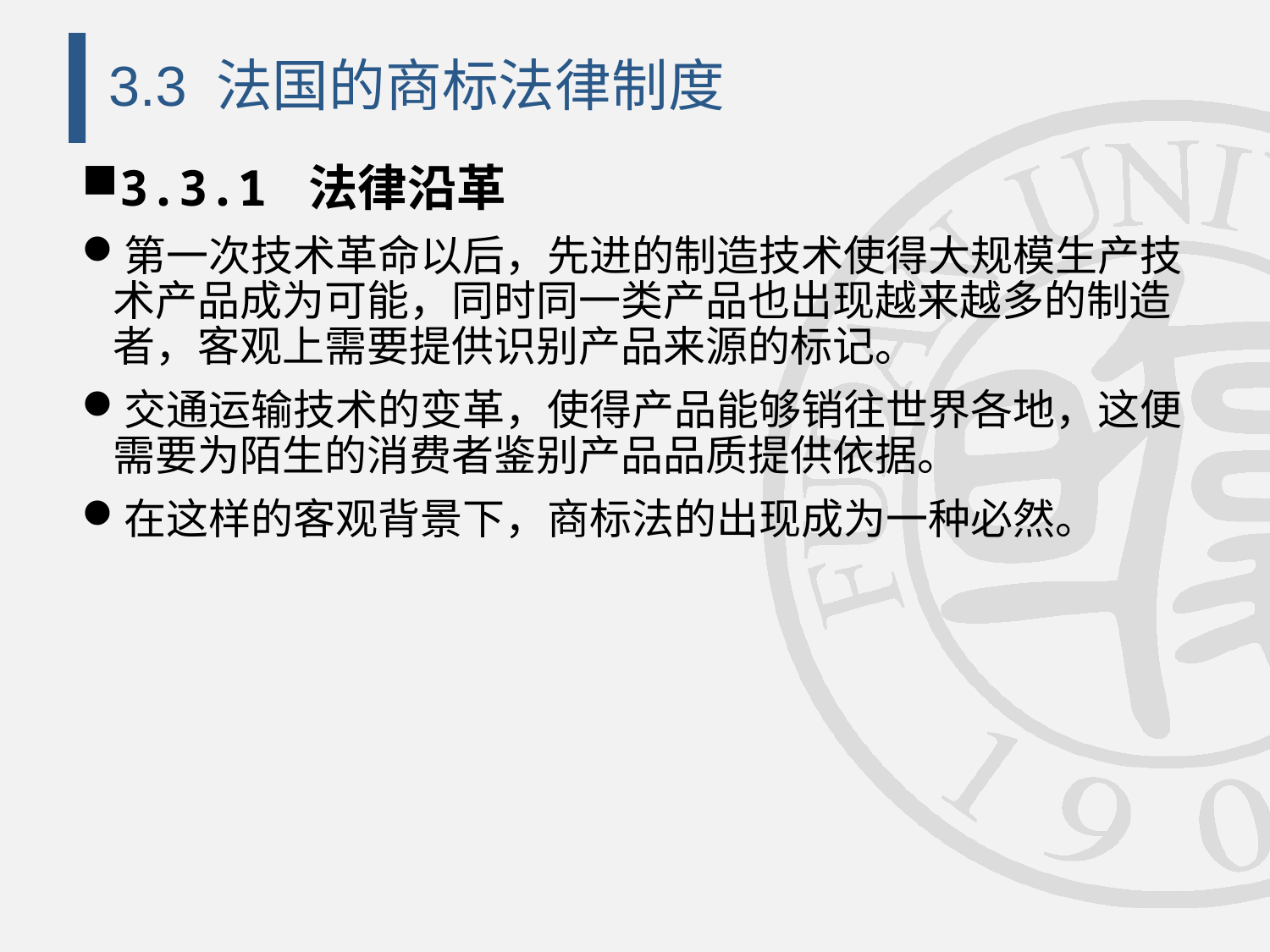

# 3.3 法国的商标法律制度
3.3.1 法律沿革
第一次技术革命以后，先进的制造技术使得大规模生产技术产品成为可能，同时同一类产品也出现越来越多的制造者，客观上需要提供识别产品来源的标记。
交通运输技术的变革，使得产品能够销往世界各地，这便需要为陌生的消费者鉴别产品品质提供依据。
在这样的客观背景下，商标法的出现成为一种必然。